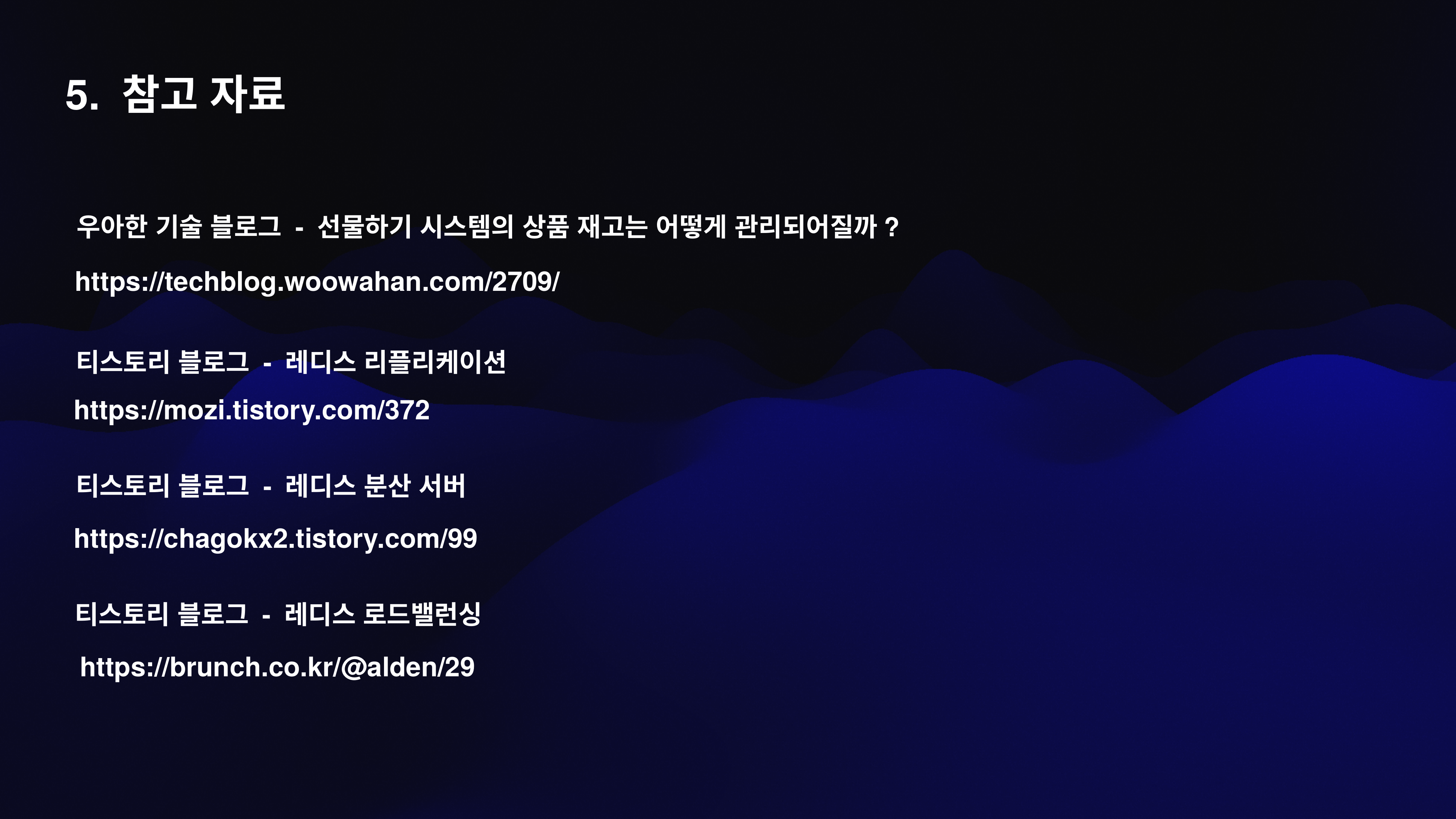

5. 참고 자료
우아한 기술 블로그 - 선물하기 시스템의 상품 재고는 어떻게 관리되어질까?
https://techblog.woowahan.com/2709/
티스토리 블로그 - 레디스 리플리케이션
https://mozi.tistory.com/372
티스토리 블로그 - 레디스 분산 서버
https://chagokx2.tistory.com/99
티스토리 블로그 - 레디스 로드밸런싱
https://brunch.co.kr/@alden/29